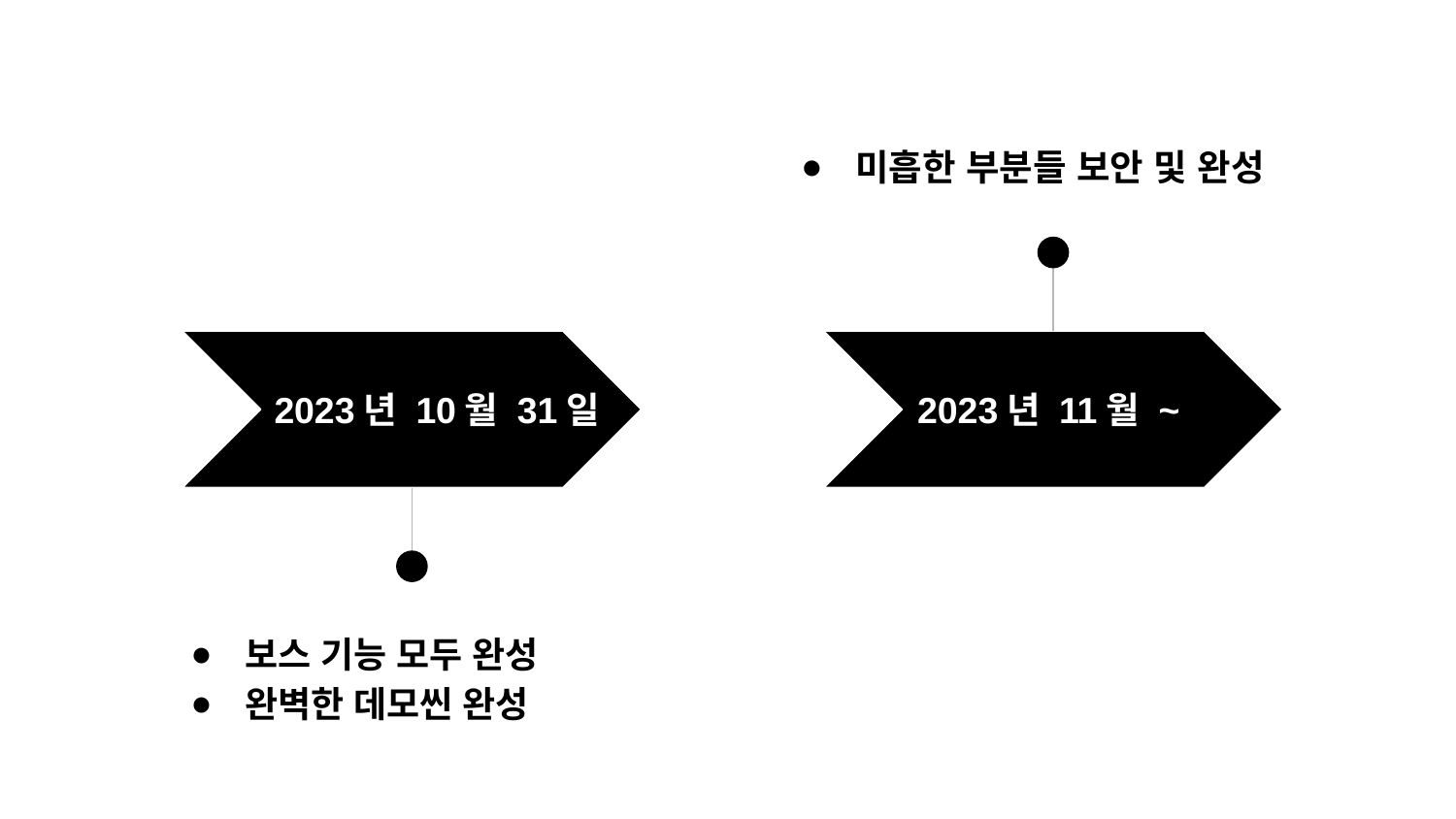

미흡한 부분들 보안 및 완성

2023년 11월 ~
2023년 10월 31일

보스 기능 모두 완성
완벽한 데모씬 완성